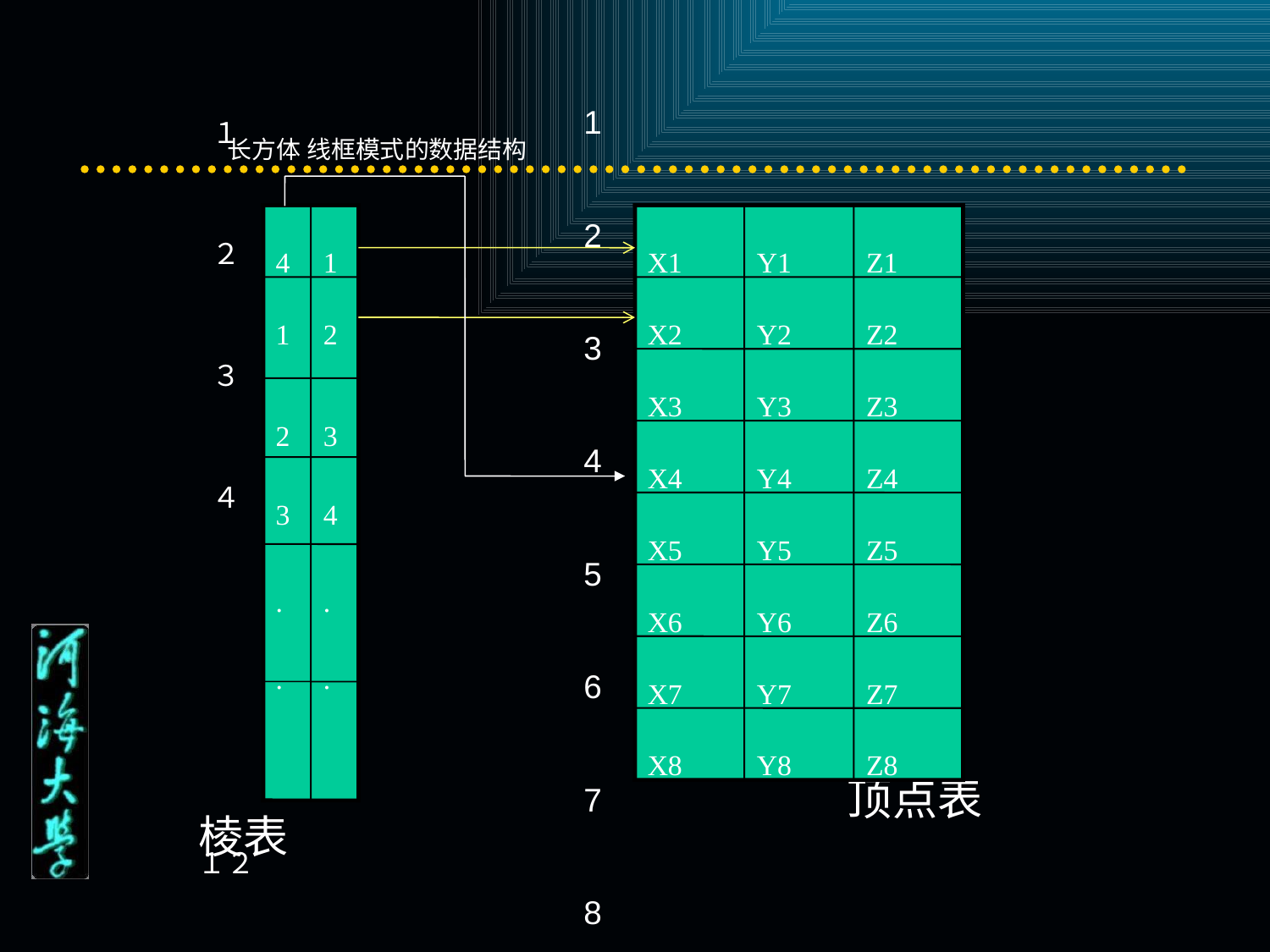

长方体 线框模式的数据结构

１
２
３
４

１２
4

1

1

2
2

3
3

4
.
.

.
.

X1

Y1

Z1

X2

Y2
Z2
X3

Y3
Z3
X4

Y4
Z4
X5

Y5
Z5
X6

Y6
Z6
X7

Y7
Z7
X8

Y8
Z8

1
2
3
4
5
6
7
8

顶点表

棱表

14